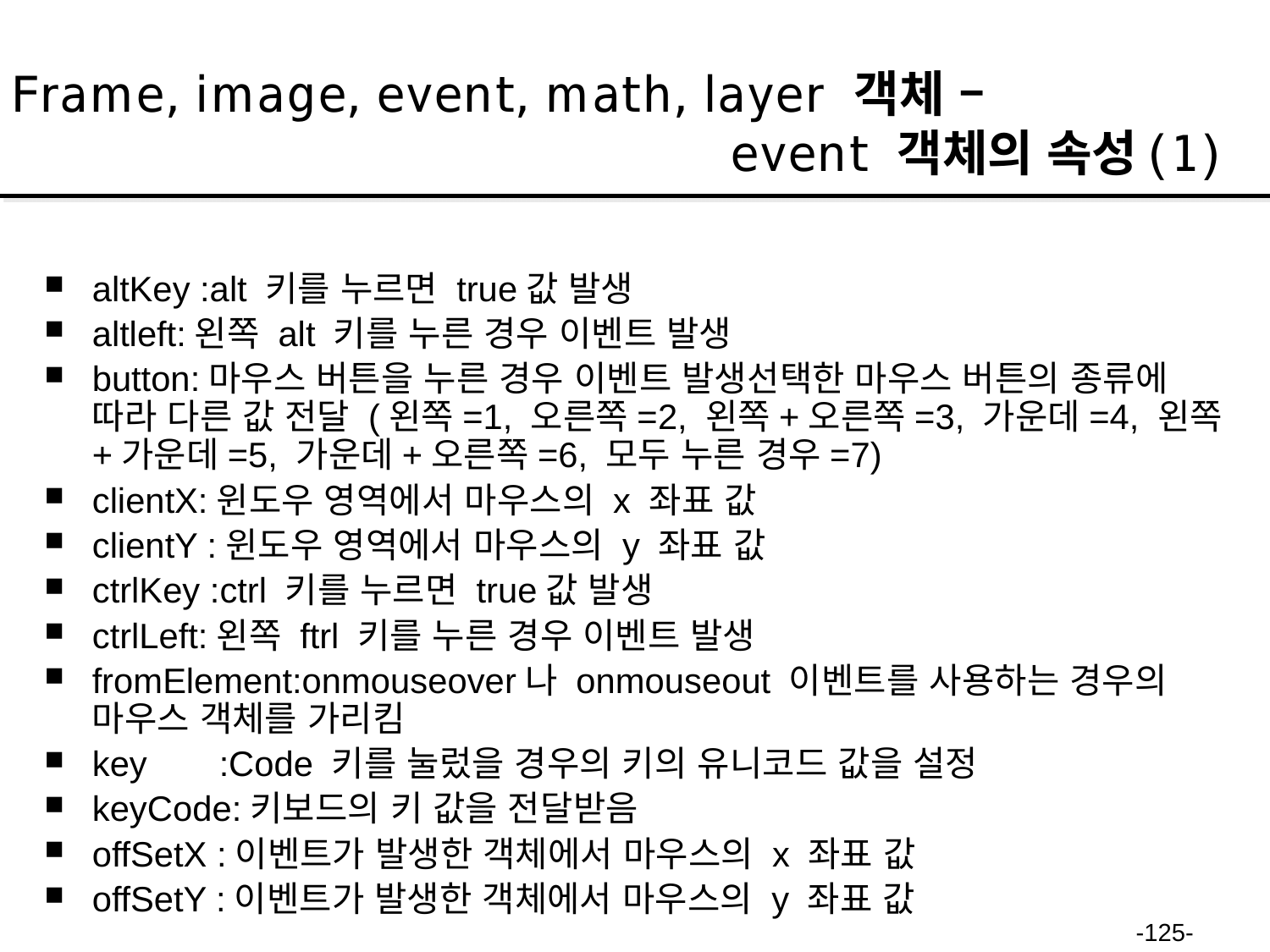

Frame, image, event, math, layer 객체 –
                                                  event 객체의 속성(1)
altKey :alt 키를 누르면 true값 발생
altleft:왼쪽 alt 키를 누른 경우 이벤트 발생
button:마우스 버튼을 누른 경우 이벤트 발생선택한 마우스 버튼의 종류에 따라 다른 값 전달 (왼쪽=1, 오른쪽=2, 왼쪽+오른쪽=3, 가운데=4, 왼쪽+가운데=5, 가운데+오른쪽=6, 모두 누른 경우=7)
clientX:윈도우 영역에서 마우스의 x 좌표 값
clientY :윈도우 영역에서 마우스의 y 좌표 값
ctrlKey :ctrl 키를 누르면 true값 발생
ctrlLeft:왼쪽 ftrl 키를 누른 경우 이벤트 발생
fromElement:onmouseover나 onmouseout 이벤트를 사용하는 경우의 마우스 객체를 가리킴
key	:Code 키를 눌렀을 경우의 키의 유니코드 값을 설정
keyCode:키보드의 키 값을 전달받음
offSetX :이벤트가 발생한 객체에서 마우스의 x 좌표 값
offSetY :이벤트가 발생한 객체에서 마우스의 y 좌표 값

-125-